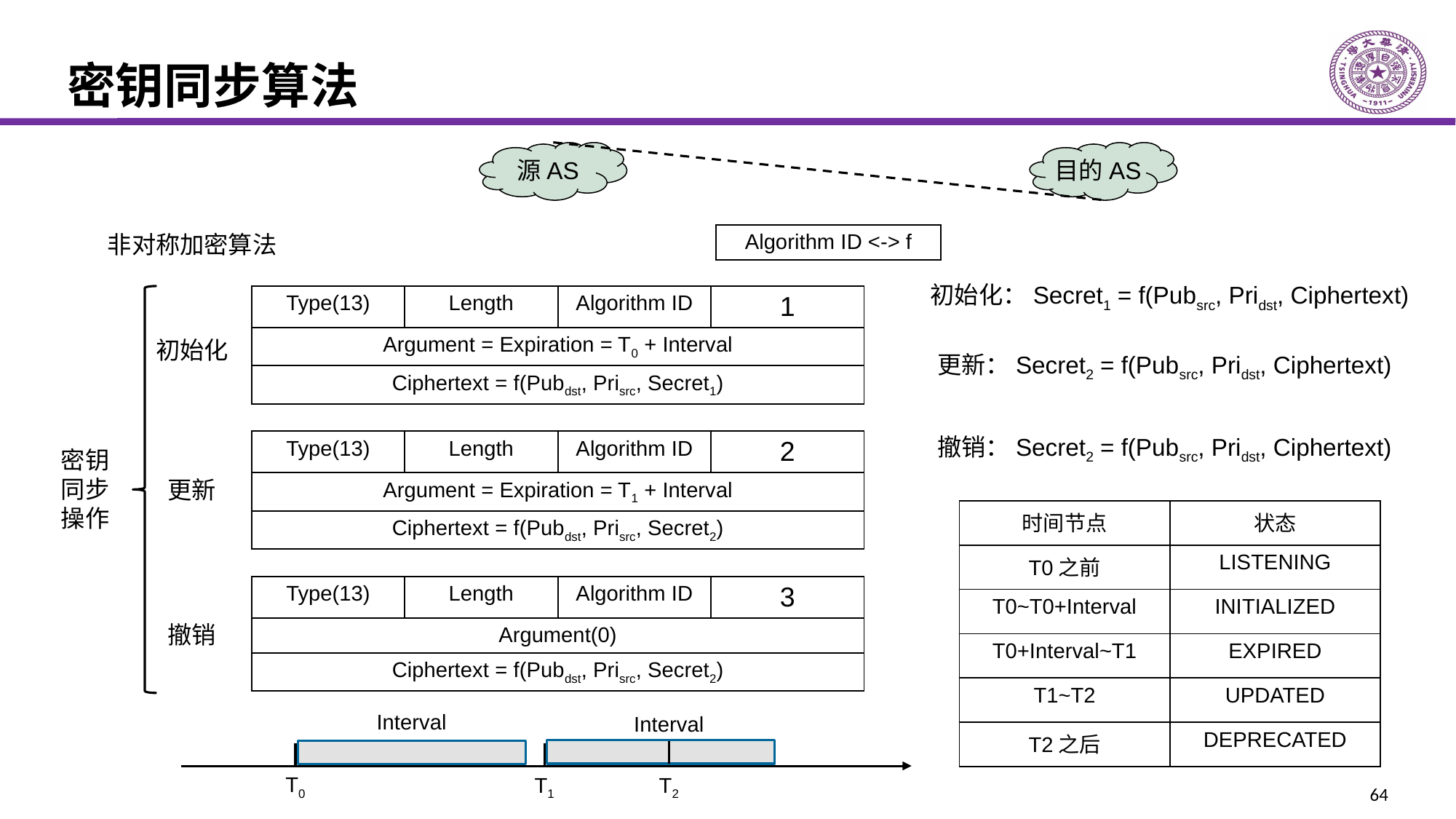

# 密钥同步算法
源AS
目的AS
非对称加密算法
| Algorithm ID <-> f |
| --- |
初始化：Secret1 = f(Pubsrc, Pridst, Ciphertext)
| Type(13) | Length | Algorithm ID | 1 |
| --- | --- | --- | --- |
| Argument = Expiration = T0 + Interval |  |  |  |
| Ciphertext = f(Pubdst, Prisrc, Secret1) |  |  |  |

初始化
更新：Secret2 = f(Pubsrc, Pridst, Ciphertext)
撤销：Secret2 = f(Pubsrc, Pridst, Ciphertext)
| Type(13) | Length | Algorithm ID | 2 |
| --- | --- | --- | --- |
| Argument = Expiration = T1 + Interval |  |  |  |
| Ciphertext = f(Pubdst, Prisrc, Secret2) |  |  |  |
密钥
同步
操作
更新
| 时间节点 | 状态 |
| --- | --- |
| T0之前 | LISTENING |
| T0~T0+Interval | INITIALIZED |
| T0+Interval~T1 | EXPIRED |
| T1~T2 | UPDATED |
| T2之后 | DEPRECATED |
| Type(13) | Length | Algorithm ID | 3 |
| --- | --- | --- | --- |
| Argument(0) |  |  |  |
| Ciphertext = f(Pubdst, Prisrc, Secret2) |  |  |  |
撤销
Interval
Interval

T0
T2
T1